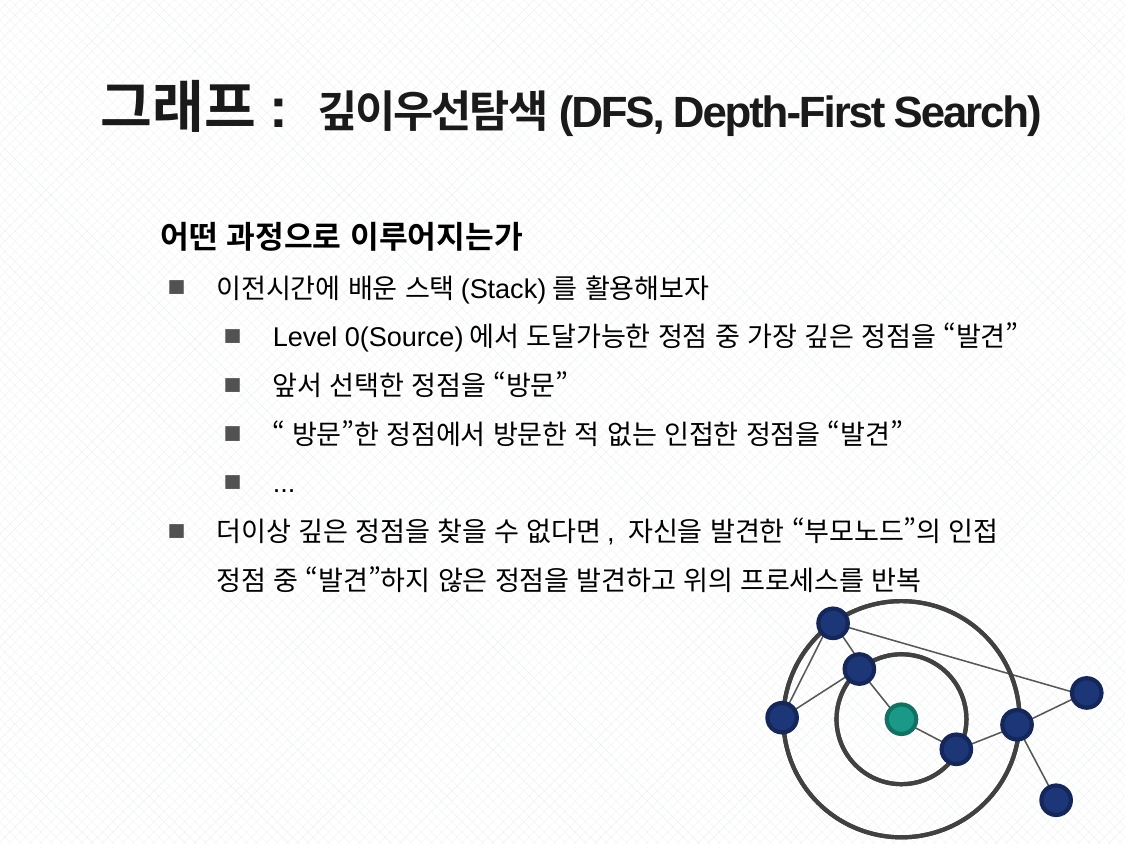

그래프: 깊이우선탐색(DFS, Depth-First Search)
어떤 과정으로 이루어지는가
이전시간에 배운 스택(Stack)를 활용해보자
Level 0(Source)에서 도달가능한 정점 중 가장 깊은 정점을 “발견”
앞서 선택한 정점을 “방문”
“방문”한 정점에서 방문한 적 없는 인접한 정점을 “발견”
...
더이상 깊은 정점을 찾을 수 없다면, 자신을 발견한 “부모노드”의 인접
정점 중 “발견”하지 않은 정점을 발견하고 위의 프로세스를 반복